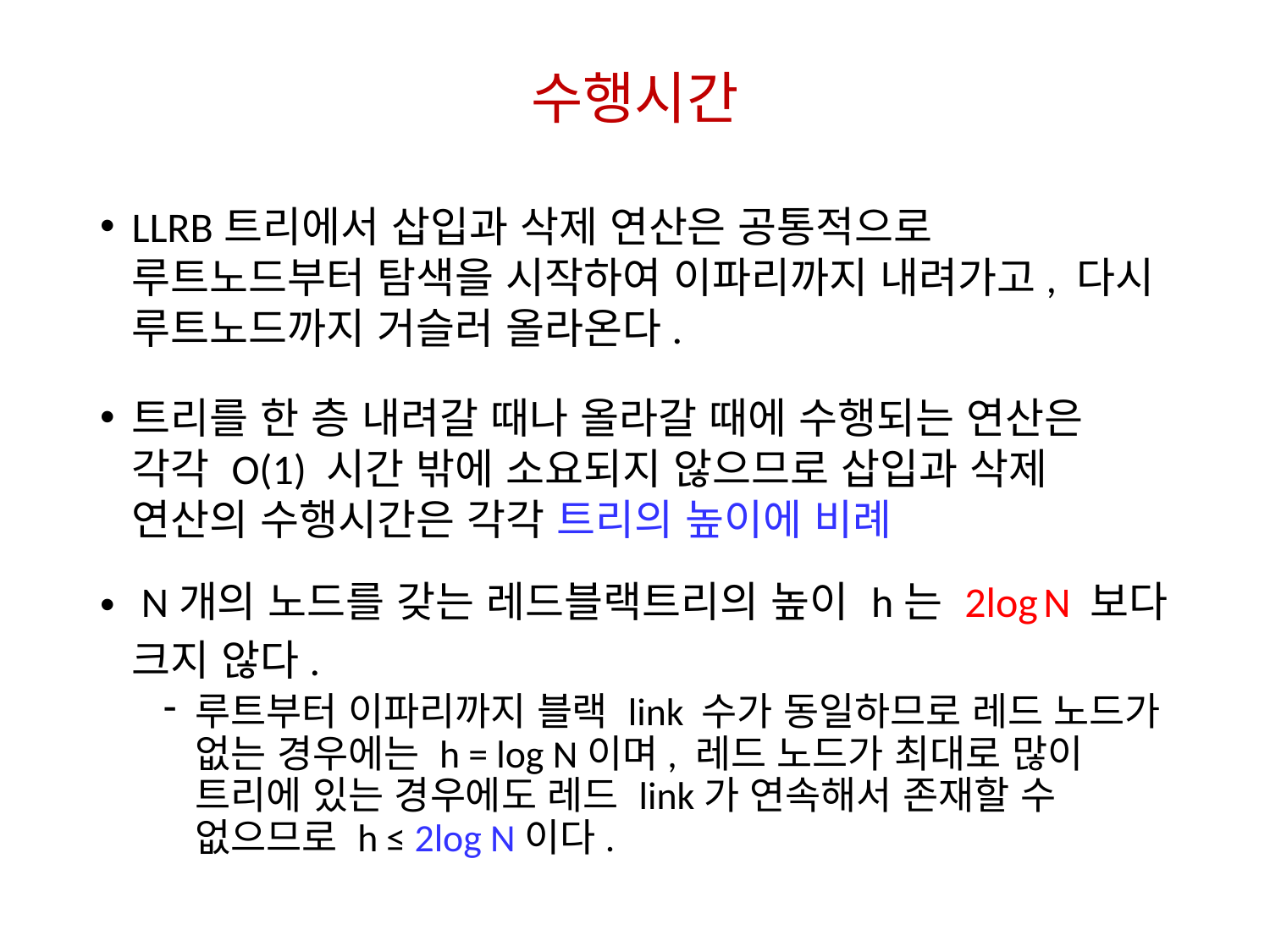

# 수행시간
LLRB트리에서 삽입과 삭제 연산은 공통적으로 루트노드부터 탐색을 시작하여 이파리까지 내려가고, 다시 루트노드까지 거슬러 올라온다.
트리를 한 층 내려갈 때나 올라갈 때에 수행되는 연산은 각각 O(1) 시간 밖에 소요되지 않으므로 삽입과 삭제 연산의 수행시간은 각각 트리의 높이에 비례
 N개의 노드를 갖는 레드블랙트리의 높이 h는 2log N 보다 크지 않다.
루트부터 이파리까지 블랙 link 수가 동일하므로 레드 노드가 없는 경우에는 h = log N이며, 레드 노드가 최대로 많이 트리에 있는 경우에도 레드 link가 연속해서 존재할 수 없으므로 h ≤ 2log N이다.